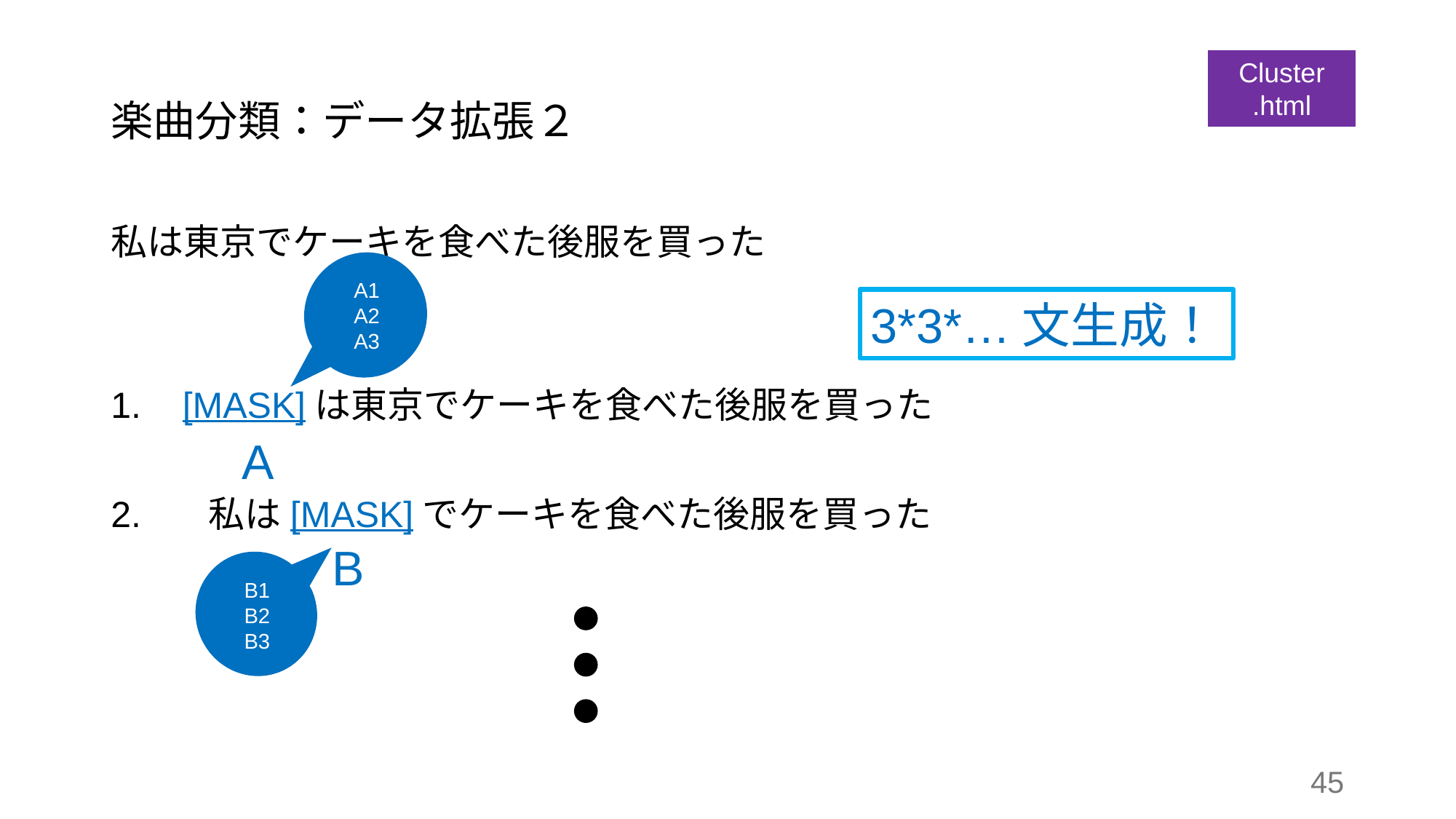

# 楽曲分類：データ拡張２
Cluster
.html
私は東京でケーキを食べた後服を買った

 [MASK]は東京でケーキを食べた後服を買った

　私は[MASK]でケーキを食べた後服を買った

A1
A2
A3

3*3*…文生成！
A
B

B1
B2
B3

45